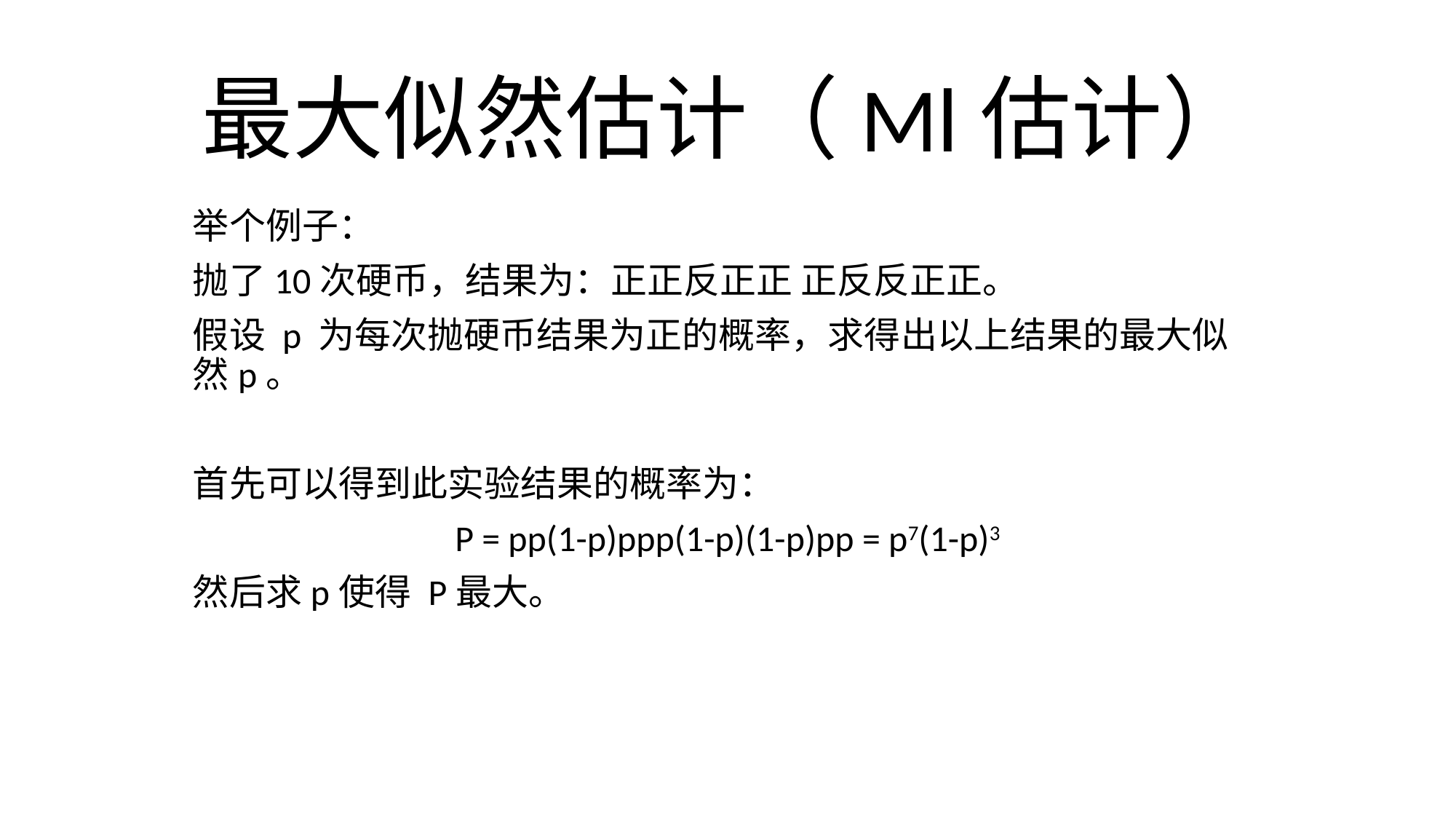

# 最大似然估计（Ml估计）
举个例子：
抛了10次硬币，结果为：正正反正正 正反反正正。
假设 p 为每次抛硬币结果为正的概率，求得出以上结果的最大似然p。

首先可以得到此实验结果的概率为：
P = pp(1-p)ppp(1-p)(1-p)pp = p7(1-p)3
然后求p使得 P最大。